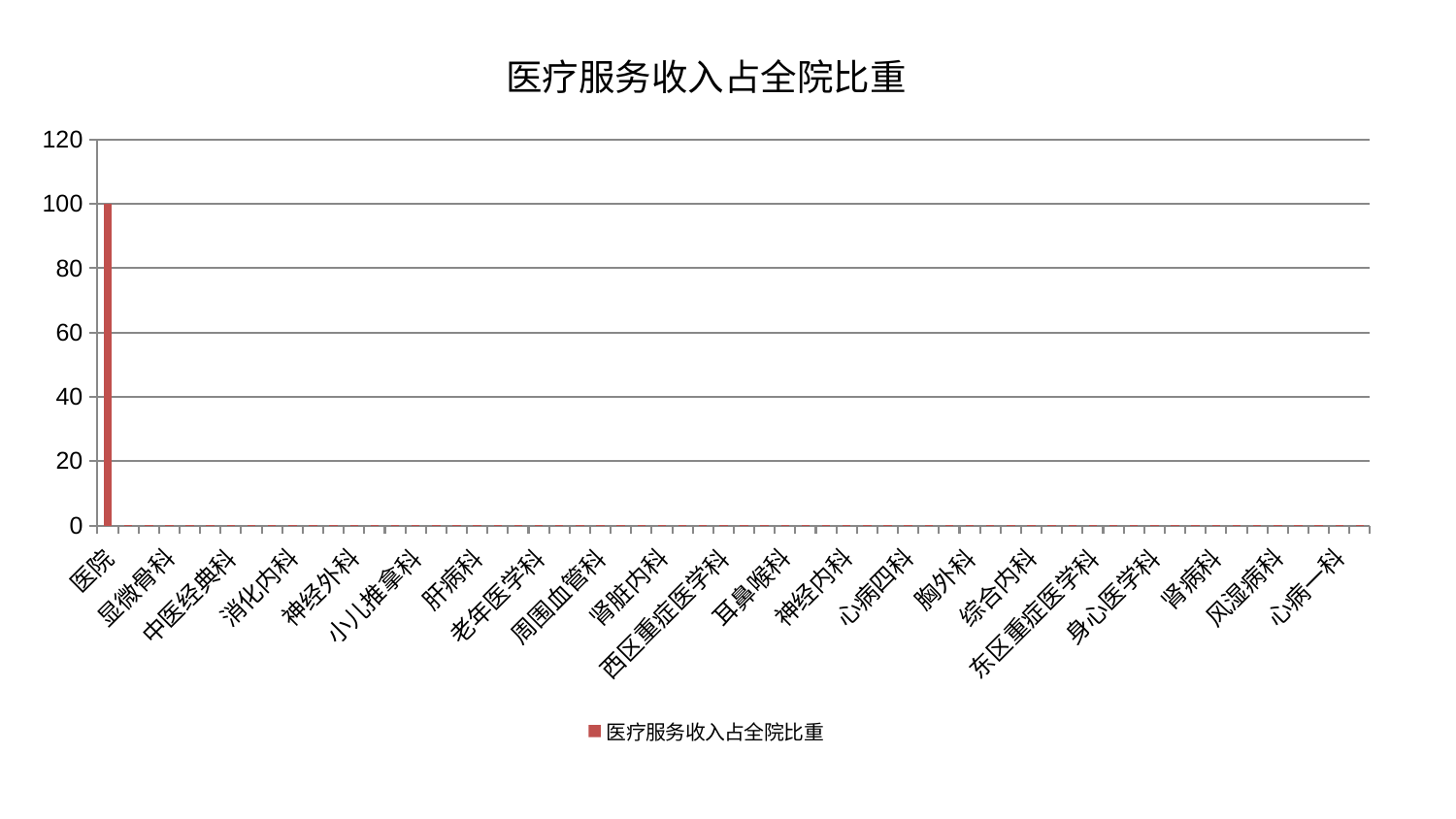

### Chart: 医疗服务收入占全院比重

| Category | 医疗服务收入占全院比重 |
|---|---|
| 医院 | 100.0 |
| 脑病二科 | 0.0023434584999702554 |
| 泌尿外科 | 0.0023181498232097207 |
| 显微骨科 | 0.0022769581670559944 |
| 乳腺甲状腺外科 | 0.0022678947453556686 |
| 心病二科 | 0.0022287325338973393 |
| 中医经典科 | 0.0022143885573517696 |
| 妇科 | 0.002212552843426632 |
| 脑病三科 | 0.002171323166803381 |
| 消化内科 | 0.0021442947103524333 |
| 皮肤科 | 0.0021333147633688207 |
| 肿瘤内科 | 0.002108122139590135 |
| 神经外科 | 0.002107137881333381 |
| 中医外治中心 | 0.0020867303169234963 |
| 关节骨科 | 0.002086097095821774 |
| 小儿推拿科 | 0.0020562921552005503 |
| 口腔科 | 0.002017589051641809 |
| 男科 | 0.0019998907525983823 |
| 肝病科 | 0.0019045416653633634 |
| 运动损伤骨科 | 0.001830080832897099 |
| 针灸科 | 0.0018192452002761636 |
| 老年医学科 | 0.0017929829410833044 |
| 肝胆外科 | 0.001738637614636645 |
| 治未病中心 | 0.0016871653993691957 |
| 周围血管科 | 0.0016517625737887366 |
| 脊柱骨科 | 0.001647967933033389 |
| 血液科 | 0.0016293706689126744 |
| 肾脏内科 | 0.001522161280710794 |
| 肛肠科 | 0.001505795579873105 |
| 妇二科 | 0.0012569880796420205 |
| 西区重症医学科 | 0.0011793595849481735 |
| 康复科 | 0.0010667908904498462 |
| 小儿骨科 | 0.0010208593340882812 |
| 耳鼻喉科 | 0.0009698858886886793 |
| 脾胃病科 | 0.0009601237504853302 |
| 创伤骨科 | 0.0009282338068600045 |
| 神经内科 | 0.0009213714971349843 |
| 妇科妇二科合并 | 0.0008945413105793368 |
| 脾胃科消化科合并 | 0.0008881004964824413 |
| 心病四科 | 0.00086620899140427 |
| 重症医学科 | 0.000843565956247867 |
| 产科 | 0.0008078720461332982 |
| 胸外科 | 0.0007482016890744667 |
| 呼吸内科 | 0.000674840977719289 |
| 儿科 | 0.0006375134990677783 |
| 综合内科 | 0.0005695591824893933 |
| 心血管内科 | 0.0005458797509514254 |
| 推拿科 | 0.0005331559681367899 |
| 东区重症医学科 | 0.0005140621576552648 |
| 脑病一科 | 0.00039980639762554995 |
| 美容皮肤科 | 0.00039429664947450253 |
| 身心医学科 | 0.00037914528210946643 |
| 东区肾病科 | 0.00036617325780174547 |
| 心病三科 | 0.00029196040993939934 |
| 肾病科 | 0.0002871608321043835 |
| 微创骨科 | 0.00024941930619118614 |
| 骨科 | 0.000244164996714017 |
| 风湿病科 | 0.00021218135822098207 |
| 眼科 | 0.00018595894007360328 |
| 普通外科 | 0.00017875638359399874 |
| 心病一科 | 8.60742735607226e-05 |
| 内分泌科 | 7.213109629358823e-05 |
242